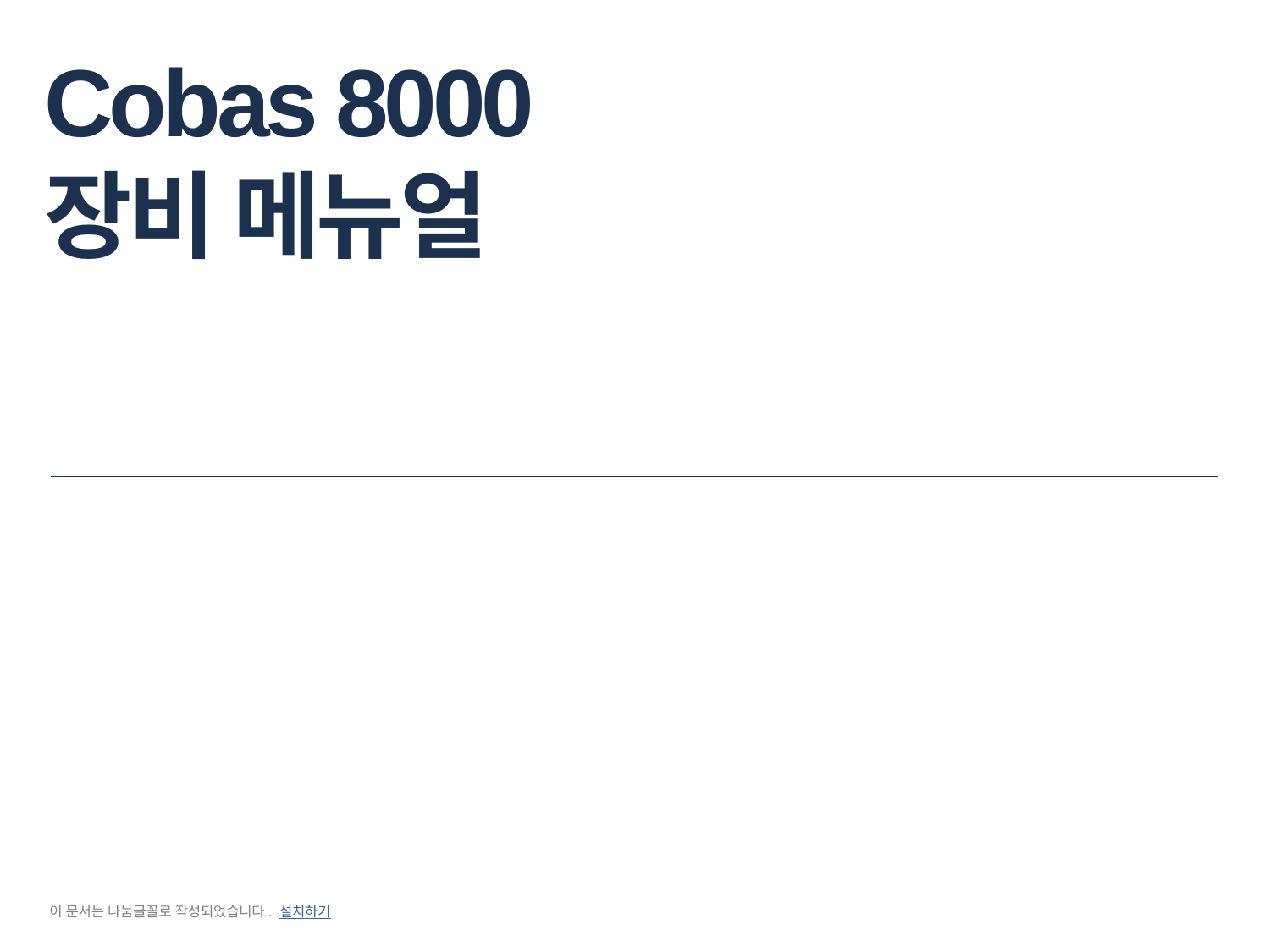

# Cobas 8000 장비 메뉴얼
이 문서는 나눔글꼴로 작성되었습니다. 설치하기